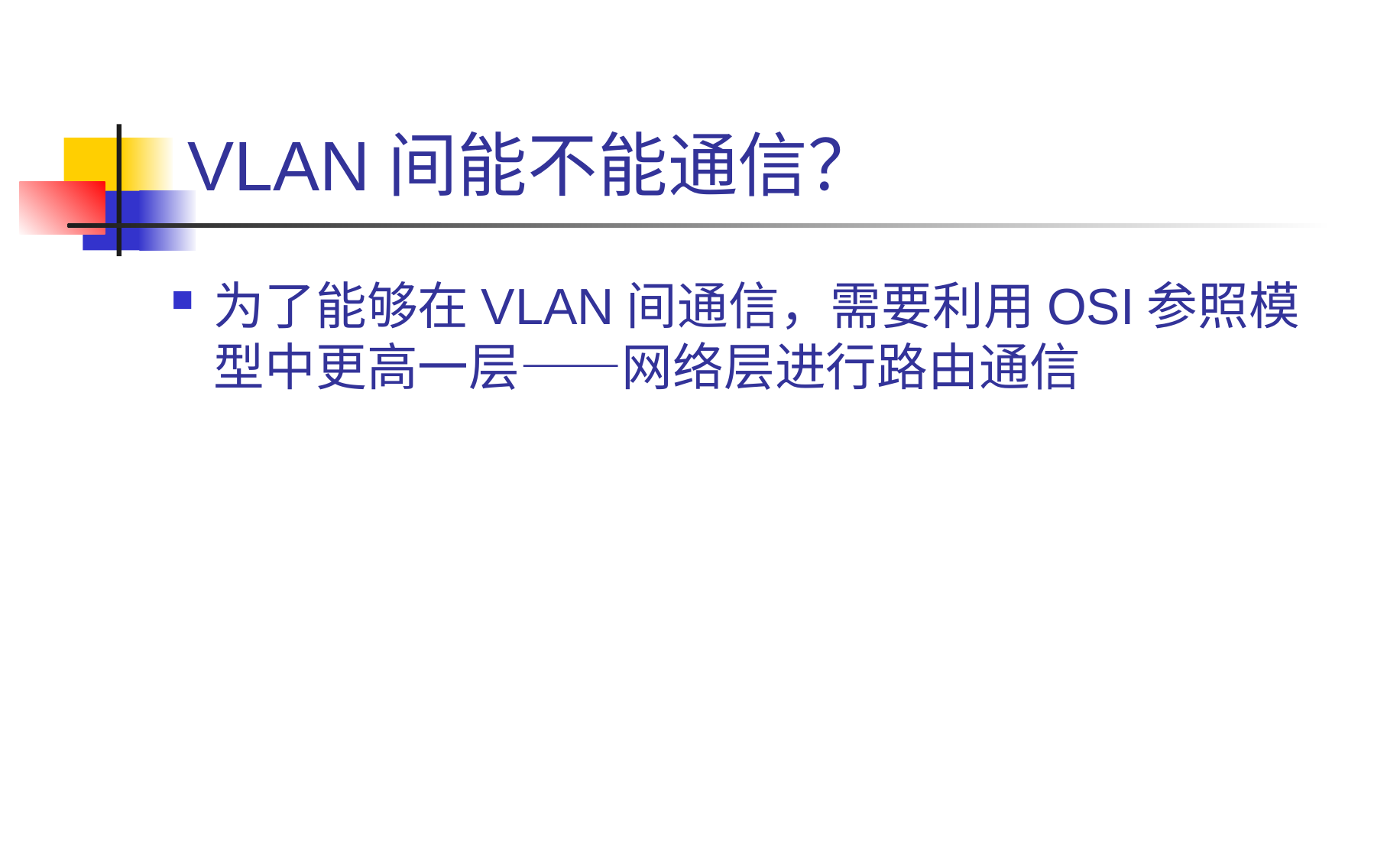

# VLAN间能不能通信？
为了能够在VLAN间通信，需要利用OSI参照模型中更高一层——网络层进行路由通信